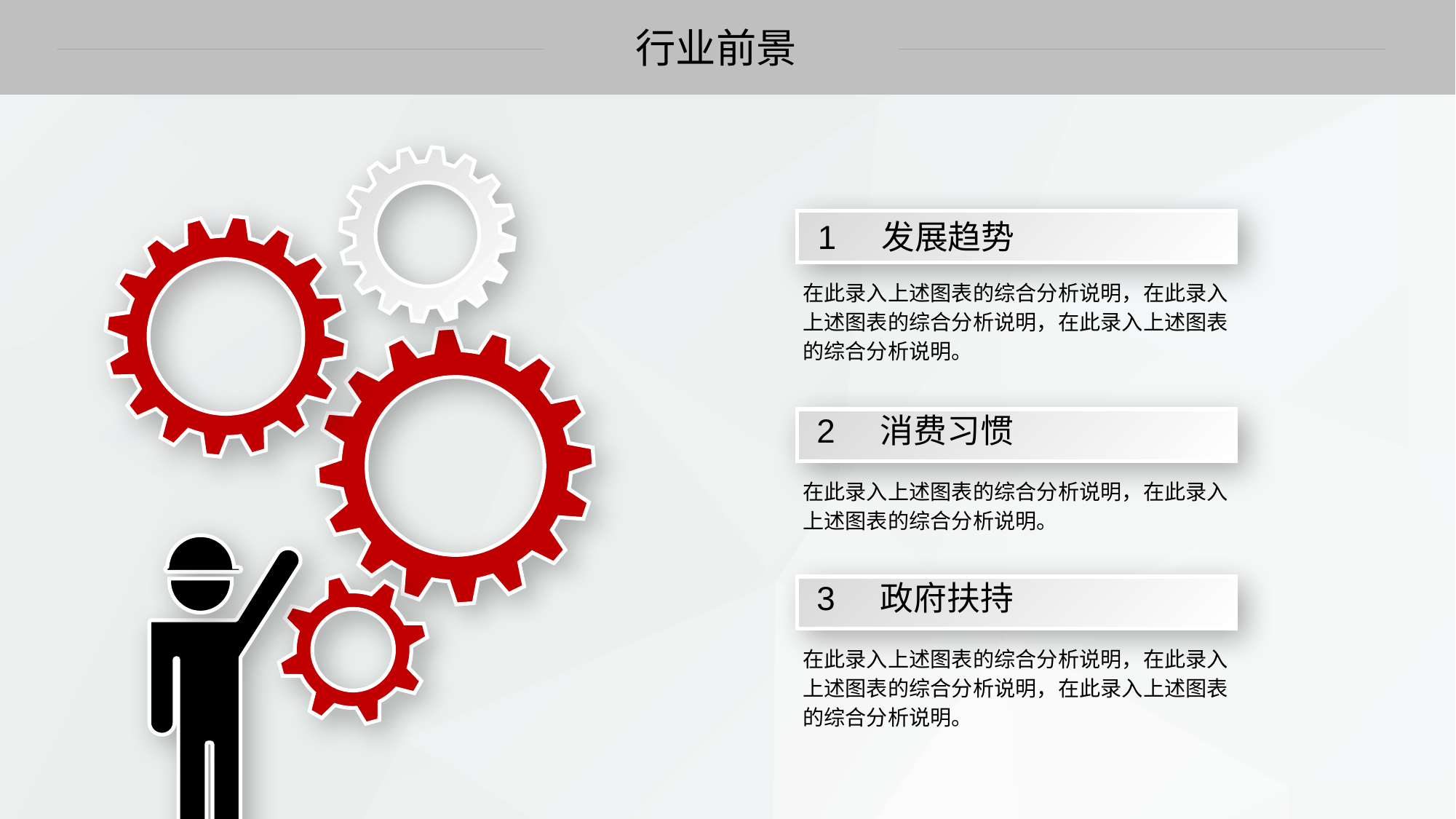

行业前景

1    发展趋势

在此录入上述图表的综合分析说明，在此录入上述图表的综合分析说明，在此录入上述图表的综合分析说明。

2    消费习惯

在此录入上述图表的综合分析说明，在此录入上述图表的综合分析说明。

3    政府扶持

在此录入上述图表的综合分析说明，在此录入上述图表的综合分析说明，在此录入上述图表的综合分析说明。
延时文字，不要可以删除